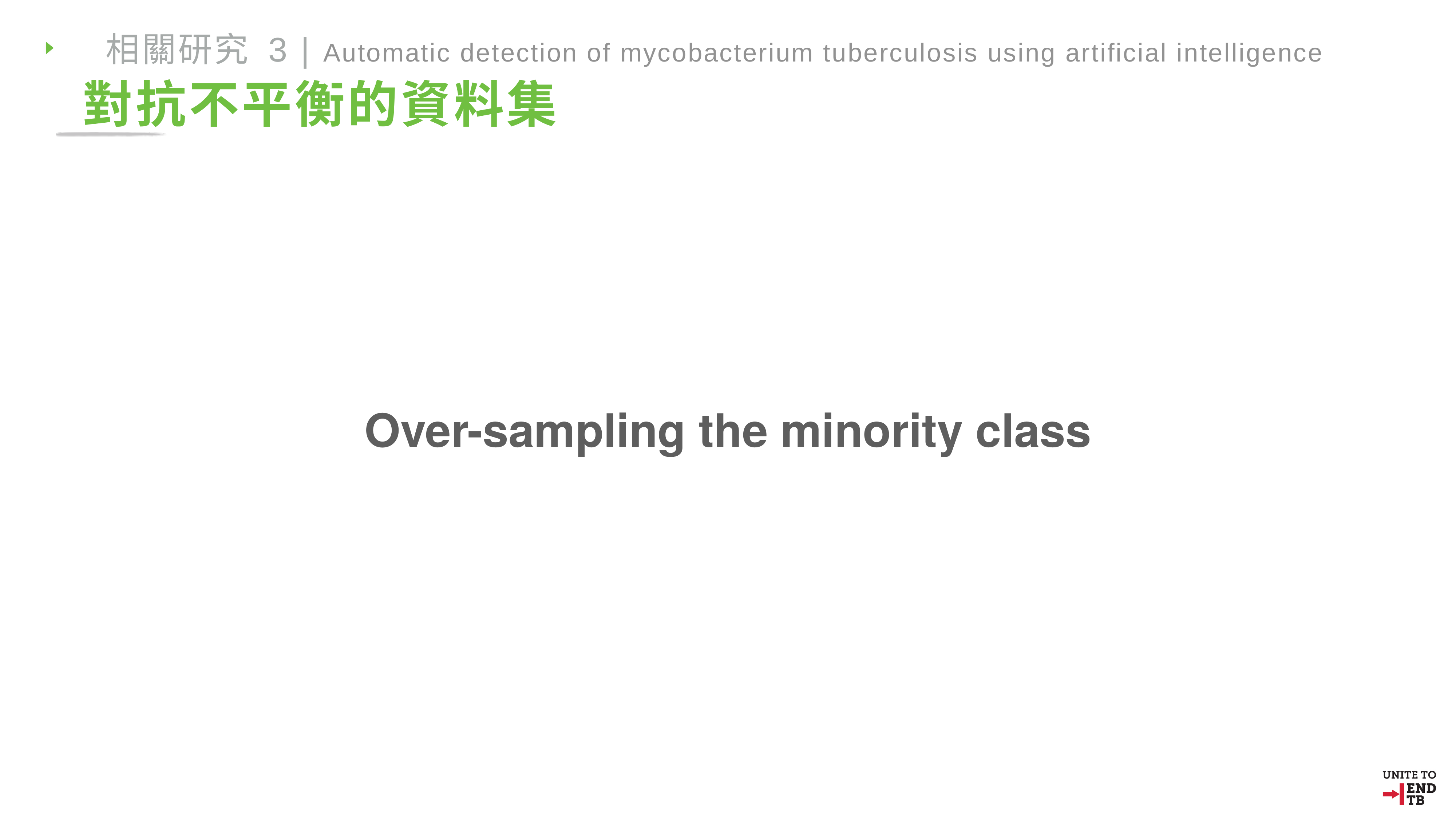

34
相關研究 3 | Automatic detection of mycobacterium tuberculosis using artificial intelligence
對抗不平衡的資料集
Over-sampling the minority class